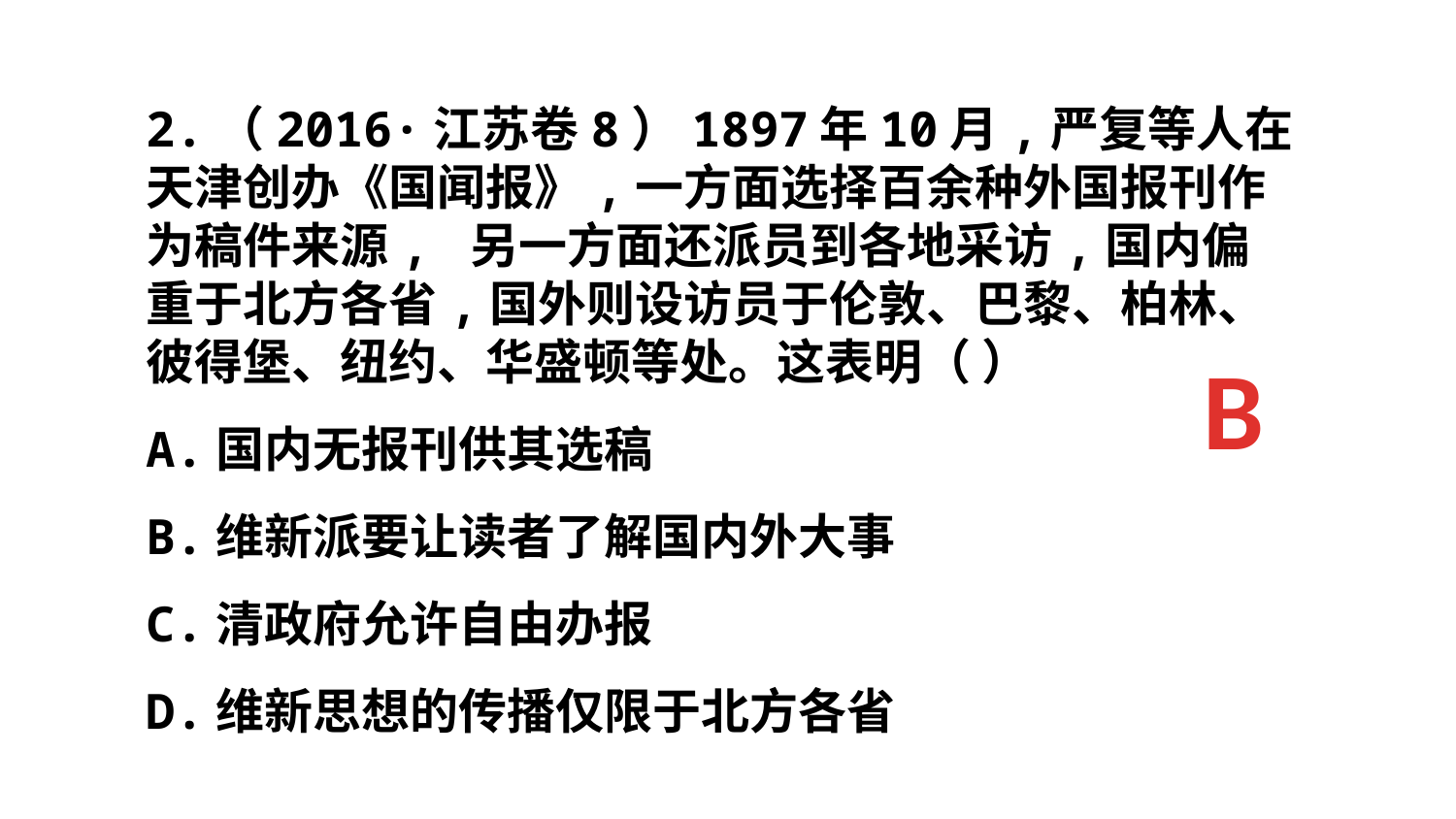

2.（2016·江苏卷8）1897年10月,严复等人在天津创办《国闻报》,一方面选择百余种外国报刊作为稿件来源, 另一方面还派员到各地采访,国内偏重于北方各省,国外则设访员于伦敦、巴黎、柏林、彼得堡、纽约、华盛顿等处。这表明（ ）
A.国内无报刊供其选稿
B.维新派要让读者了解国内外大事
C.清政府允许自由办报
D.维新思想的传播仅限于北方各省
B